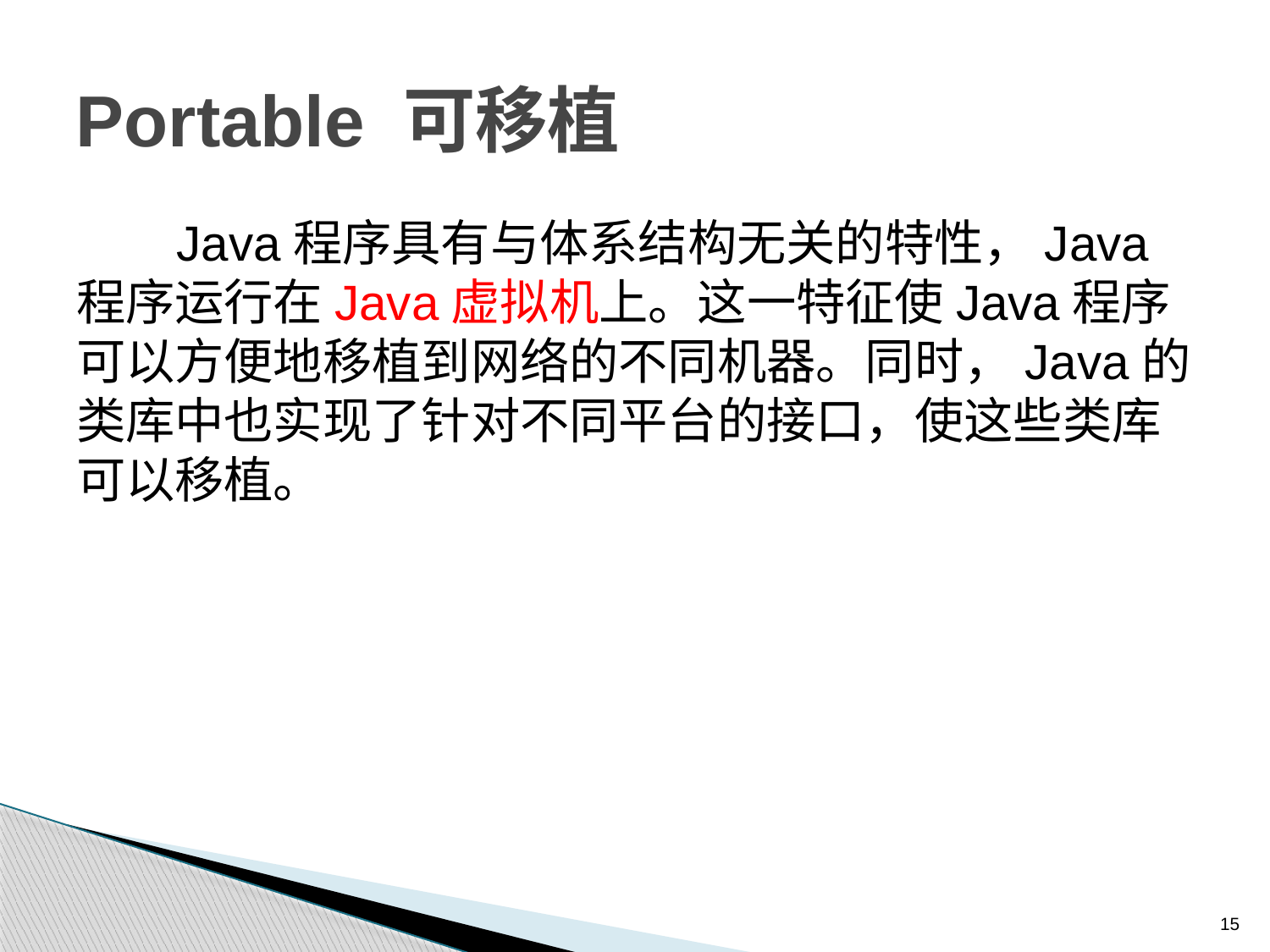

# Portable 可移植
Java程序具有与体系结构无关的特性，Java程序运行在Java虚拟机上。这一特征使Java程序可以方便地移植到网络的不同机器。同时，Java的类库中也实现了针对不同平台的接口，使这些类库可以移植。
15